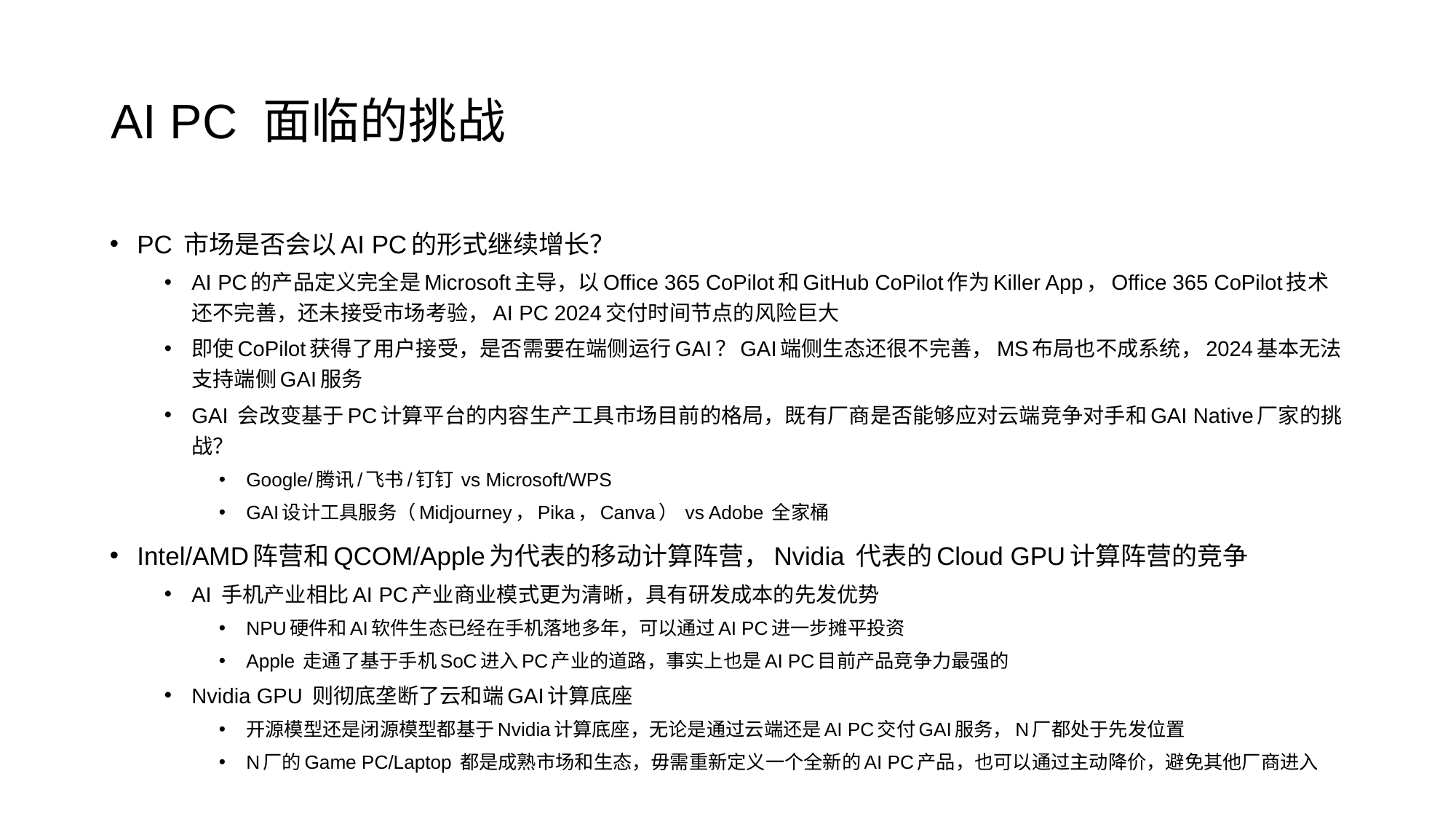

# AI PC 面临的挑战
PC 市场是否会以AI PC的形式继续增长？
AI PC的产品定义完全是Microsoft主导，以Office 365 CoPilot和GitHub CoPilot作为Killer App，Office 365 CoPilot技术还不完善，还未接受市场考验，AI PC 2024交付时间节点的风险巨大
即使CoPilot获得了用户接受，是否需要在端侧运行GAI？GAI端侧生态还很不完善，MS布局也不成系统，2024基本无法支持端侧GAI服务
GAI 会改变基于PC计算平台的内容生产工具市场目前的格局，既有厂商是否能够应对云端竞争对手和GAI Native厂家的挑战？
Google/腾讯/飞书/钉钉 vs Microsoft/WPS
GAI设计工具服务（Midjourney，Pika，Canva） vs Adobe 全家桶
Intel/AMD阵营和QCOM/Apple为代表的移动计算阵营，Nvidia 代表的Cloud GPU计算阵营的竞争
AI 手机产业相比AI PC产业商业模式更为清晰，具有研发成本的先发优势
NPU硬件和AI软件生态已经在手机落地多年，可以通过AI PC进一步摊平投资
Apple 走通了基于手机SoC进入PC产业的道路，事实上也是AI PC目前产品竞争力最强的
Nvidia GPU 则彻底垄断了云和端GAI计算底座
开源模型还是闭源模型都基于Nvidia计算底座，无论是通过云端还是AI PC交付GAI服务，N厂都处于先发位置
N厂的Game PC/Laptop 都是成熟市场和生态，毋需重新定义一个全新的AI PC产品，也可以通过主动降价，避免其他厂商进入